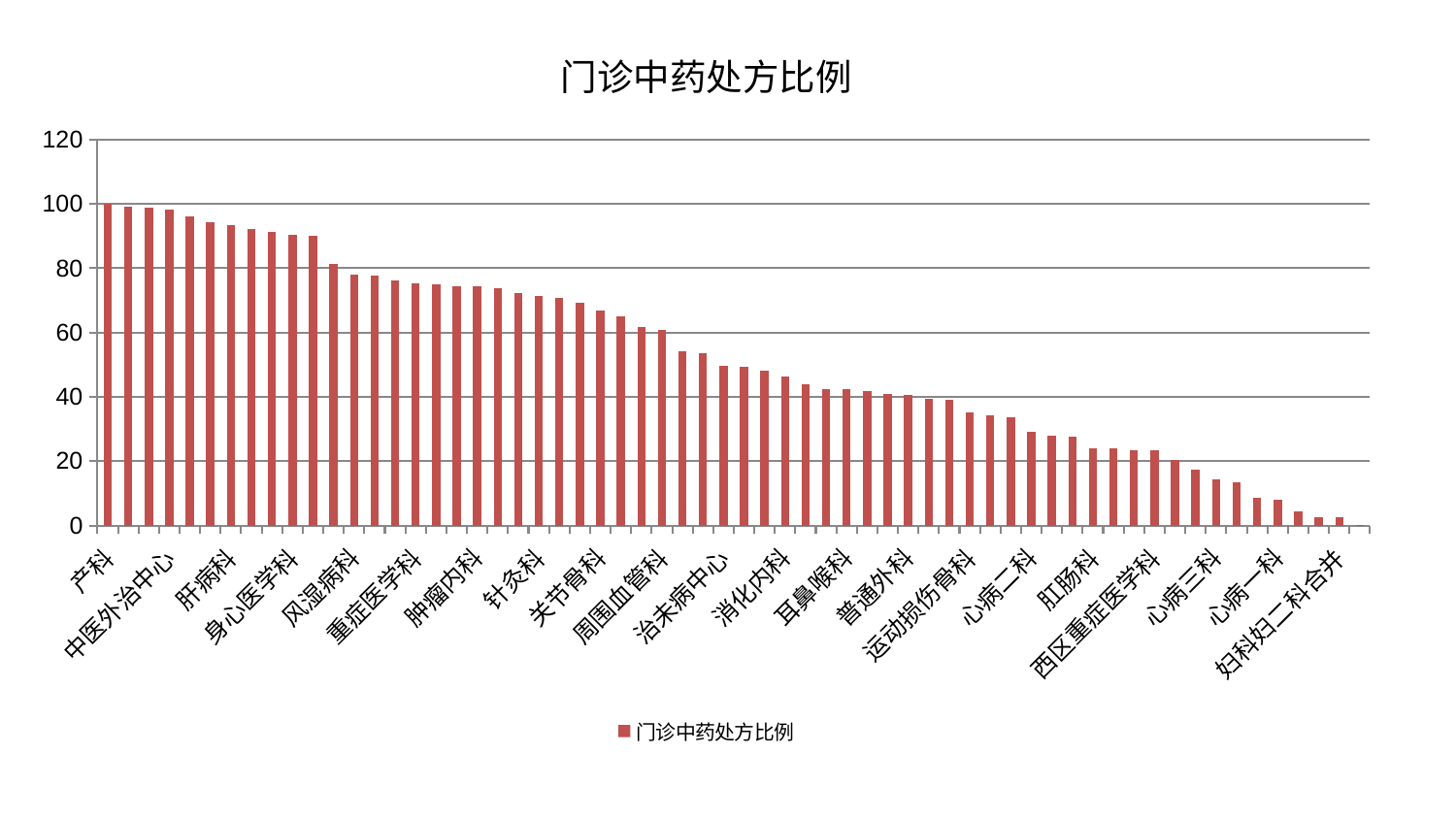

### Chart: 门诊中药处方比例

| Category | 门诊中药处方比例 |
|---|---|
| 产科 | 100.0 |
| 显微骨科 | 99.19496312605051 |
| 小儿骨科 | 98.97652542787324 |
| 中医外治中心 | 98.2925584562143 |
| 妇二科 | 96.25828495915093 |
| 脊柱骨科 | 94.36534251701418 |
| 肝病科 | 93.28815203249819 |
| 骨科 | 92.16644687539349 |
| 创伤骨科 | 91.21769047621385 |
| 身心医学科 | 90.46520559201045 |
| 内分泌科 | 89.95980833855734 |
| 美容皮肤科 | 81.39221123585013 |
| 风湿病科 | 78.04699342479907 |
| 泌尿外科 | 77.70536943994698 |
| 脑病三科 | 76.31079685237943 |
| 重症医学科 | 75.19665119962924 |
| 眼科 | 74.99342046022508 |
| 脾胃病科 | 74.51016652511301 |
| 肿瘤内科 | 74.4615701190204 |
| 中医经典科 | 73.93896611363876 |
| 东区肾病科 | 72.32721502324148 |
| 针灸科 | 71.34438058606469 |
| 儿科 | 70.65932450708031 |
| 医院 | 69.36287181247755 |
| 关节骨科 | 66.93028103070391 |
| 神经内科 | 64.96840371562168 |
| 血液科 | 61.75286287961334 |
| 周围血管科 | 60.86958551529696 |
| 脑病二科 | 54.134238322496095 |
| 皮肤科 | 53.49535797639593 |
| 治未病中心 | 49.59143050729546 |
| 男科 | 49.24023883313695 |
| 口腔科 | 48.22137270602967 |
| 消化内科 | 46.24883991631327 |
| 神经外科 | 43.791491639990966 |
| 心病四科 | 42.49047242269841 |
| 耳鼻喉科 | 42.27988499062647 |
| 脑病一科 | 41.87833402283962 |
| 肝胆外科 | 40.919307692295625 |
| 普通外科 | 40.53627480579121 |
| 东区重症医学科 | 39.37473194339177 |
| 老年医学科 | 38.96421700258833 |
| 运动损伤骨科 | 35.280494155952454 |
| 小儿推拿科 | 34.250062961765614 |
| 肾脏内科 | 33.72347107453821 |
| 心病二科 | 29.234857436709067 |
| 微创骨科 | 27.792435643281507 |
| 脾胃科消化科合并 | 27.524982497882625 |
| 肛肠科 | 24.118988481675846 |
| 呼吸内科 | 24.09162927032861 |
| 康复科 | 23.531677358267554 |
| 西区重症医学科 | 23.239693719501 |
| 妇科 | 20.231009247356265 |
| 乳腺甲状腺外科 | 17.39858765997947 |
| 心病三科 | 14.22461644281477 |
| 胸外科 | 13.450445322034977 |
| 综合内科 | 8.52203251661343 |
| 心病一科 | 8.011851026689303 |
| 推拿科 | 4.311405899169233 |
| 肾病科 | 2.535099181845717 |
| 妇科妇二科合并 | 2.4796660537421746 |
| 心血管内科 | 0.21070261493491638 |
221